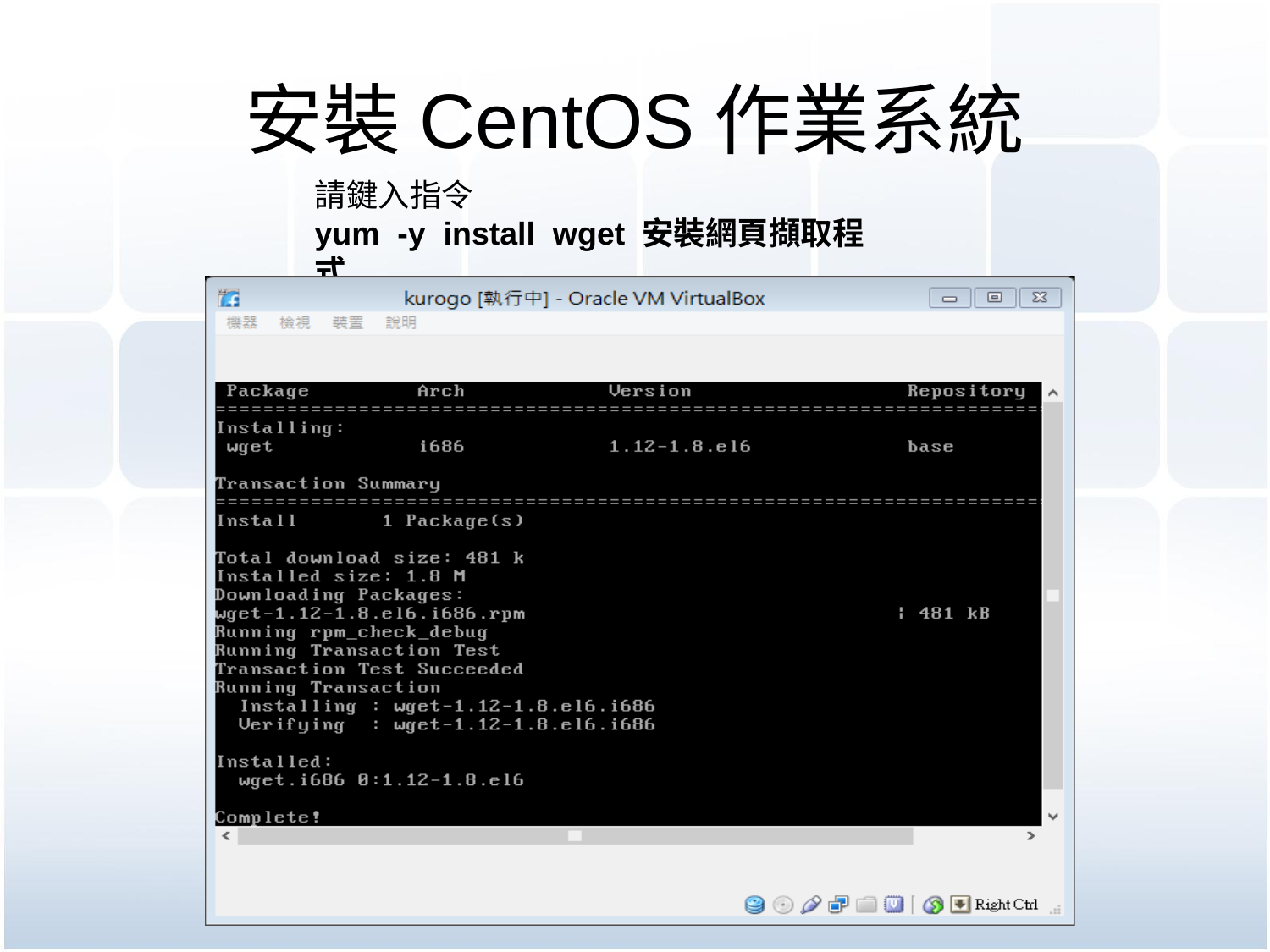

# 安裝CentOS作業系統
請鍵入指令
yum  -y  install  wget 安裝網頁擷取程式